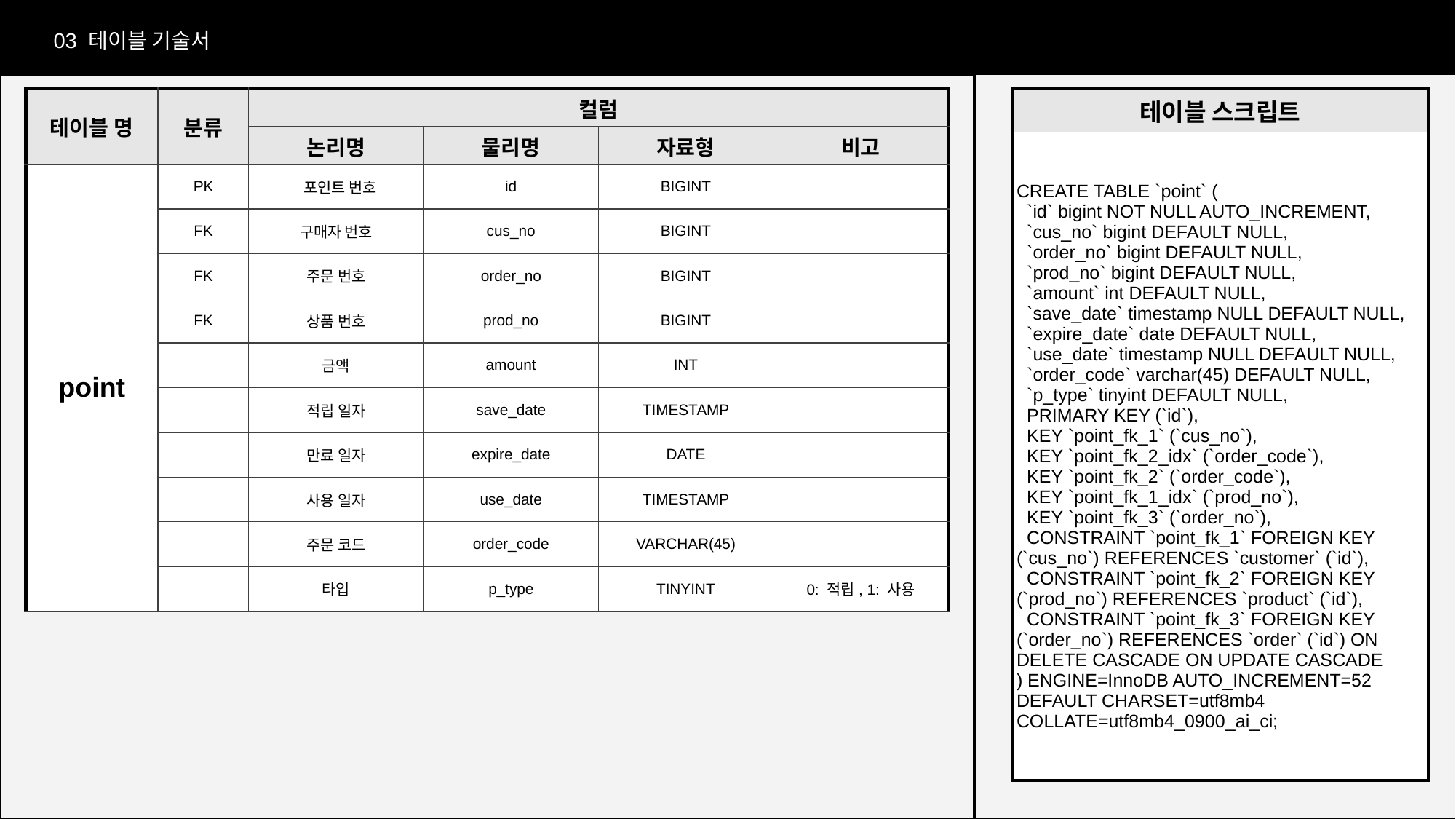

nickname
03 테이블 기술서

| 테이블 명 | 분류 | 컬럼 |  |  |  |
| --- | --- | --- | --- | --- | --- |
|  |  | 논리명 | 물리명 | 자료형 | 비고 |
| point | PK | 포인트 번호 | id | BIGINT |  |
|  | FK | 구매자 번호 | cus\_no | BIGINT |  |
|  | FK | 주문 번호 | order\_no | BIGINT |  |
|  | FK | 상품 번호 | prod\_no | BIGINT |  |
|  |  | 금액 | amount | INT |  |
|  |  | 적립 일자 | save\_date | TIMESTAMP |  |
|  |  | 만료 일자 | expire\_date | DATE |  |
|  |  | 사용 일자 | use\_date | TIMESTAMP |  |
|  |  | 주문 코드 | order\_code | VARCHAR(45) |  |
|  |  | 타입 | p\_type | TINYINT | 0: 적립, 1: 사용 |
| 테이블 스크립트 |
| --- |
| CREATE TABLE `point` ( `id` bigint NOT NULL AUTO\_INCREMENT, `cus\_no` bigint DEFAULT NULL, `order\_no` bigint DEFAULT NULL, `prod\_no` bigint DEFAULT NULL, `amount` int DEFAULT NULL, `save\_date` timestamp NULL DEFAULT NULL, `expire\_date` date DEFAULT NULL, `use\_date` timestamp NULL DEFAULT NULL, `order\_code` varchar(45) DEFAULT NULL, `p\_type` tinyint DEFAULT NULL, PRIMARY KEY (`id`), KEY `point\_fk\_1` (`cus\_no`), KEY `point\_fk\_2\_idx` (`order\_code`), KEY `point\_fk\_2` (`order\_code`), KEY `point\_fk\_1\_idx` (`prod\_no`), KEY `point\_fk\_3` (`order\_no`), CONSTRAINT `point\_fk\_1` FOREIGN KEY (`cus\_no`) REFERENCES `customer` (`id`), CONSTRAINT `point\_fk\_2` FOREIGN KEY (`prod\_no`) REFERENCES `product` (`id`), CONSTRAINT `point\_fk\_3` FOREIGN KEY (`order\_no`) REFERENCES `order` (`id`) ON DELETE CASCADE ON UPDATE CASCADE ) ENGINE=InnoDB AUTO\_INCREMENT=52 DEFAULT CHARSET=utf8mb4 COLLATE=utf8mb4\_0900\_ai\_ci; |